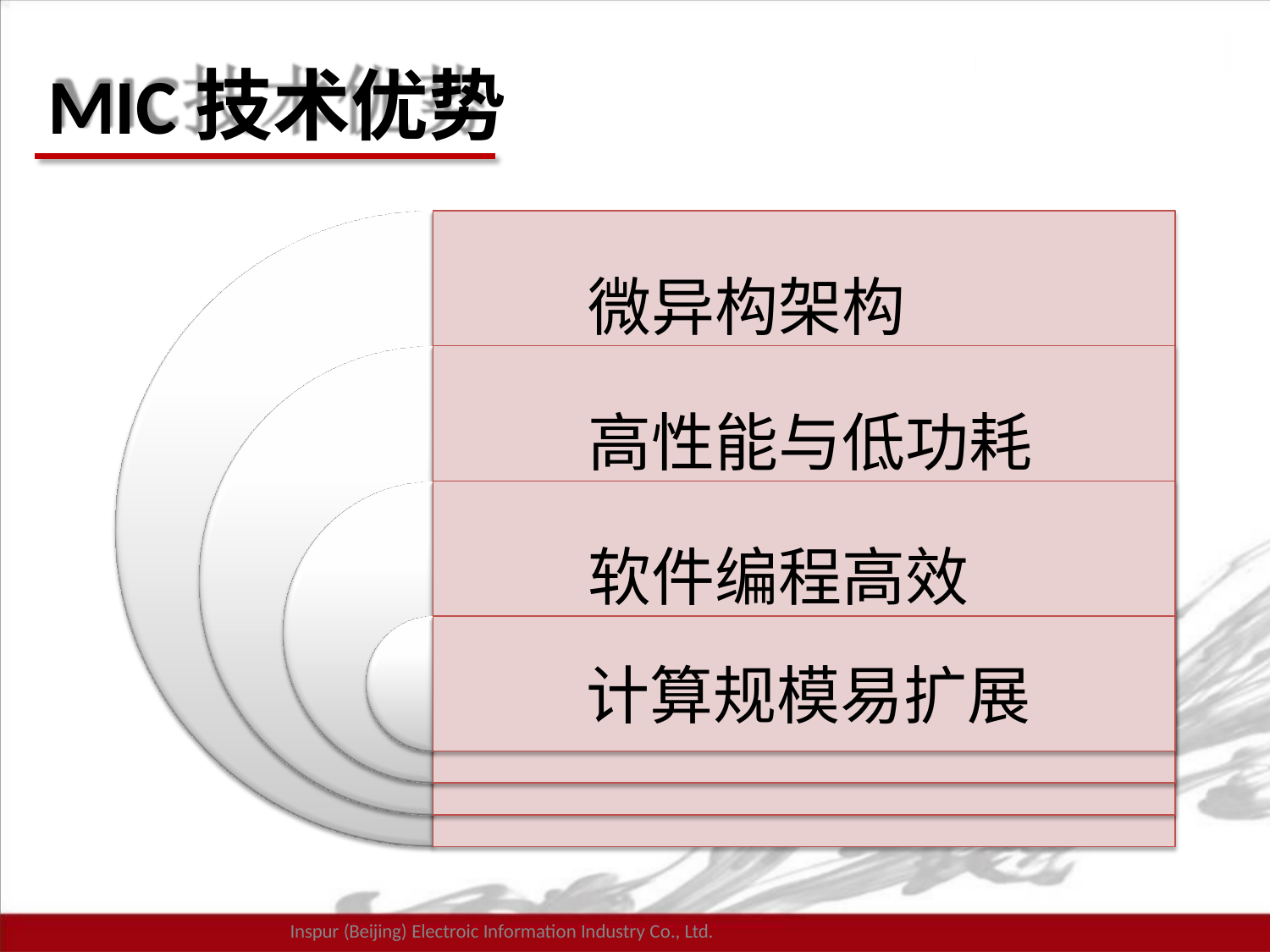

# MIC技术优势

微异构架构
高性能与低功耗 软件编程高效
计算规模易扩展

Inspur (Beijing) Electroic Information Industry Co., Ltd.
7